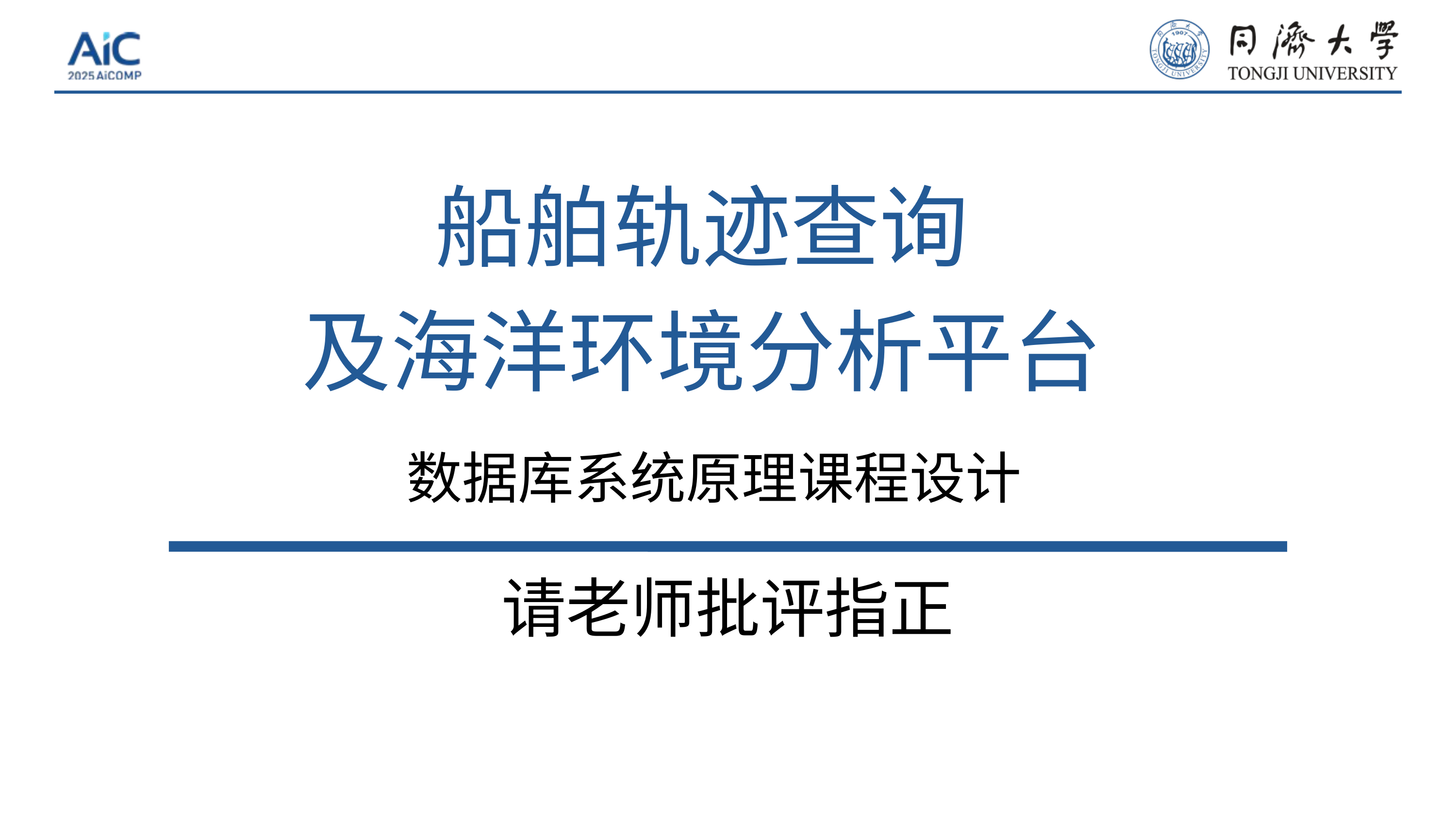

船舶轨迹查询
及海洋环境分析平台

数据库系统原理课程设计

请老师批评指正